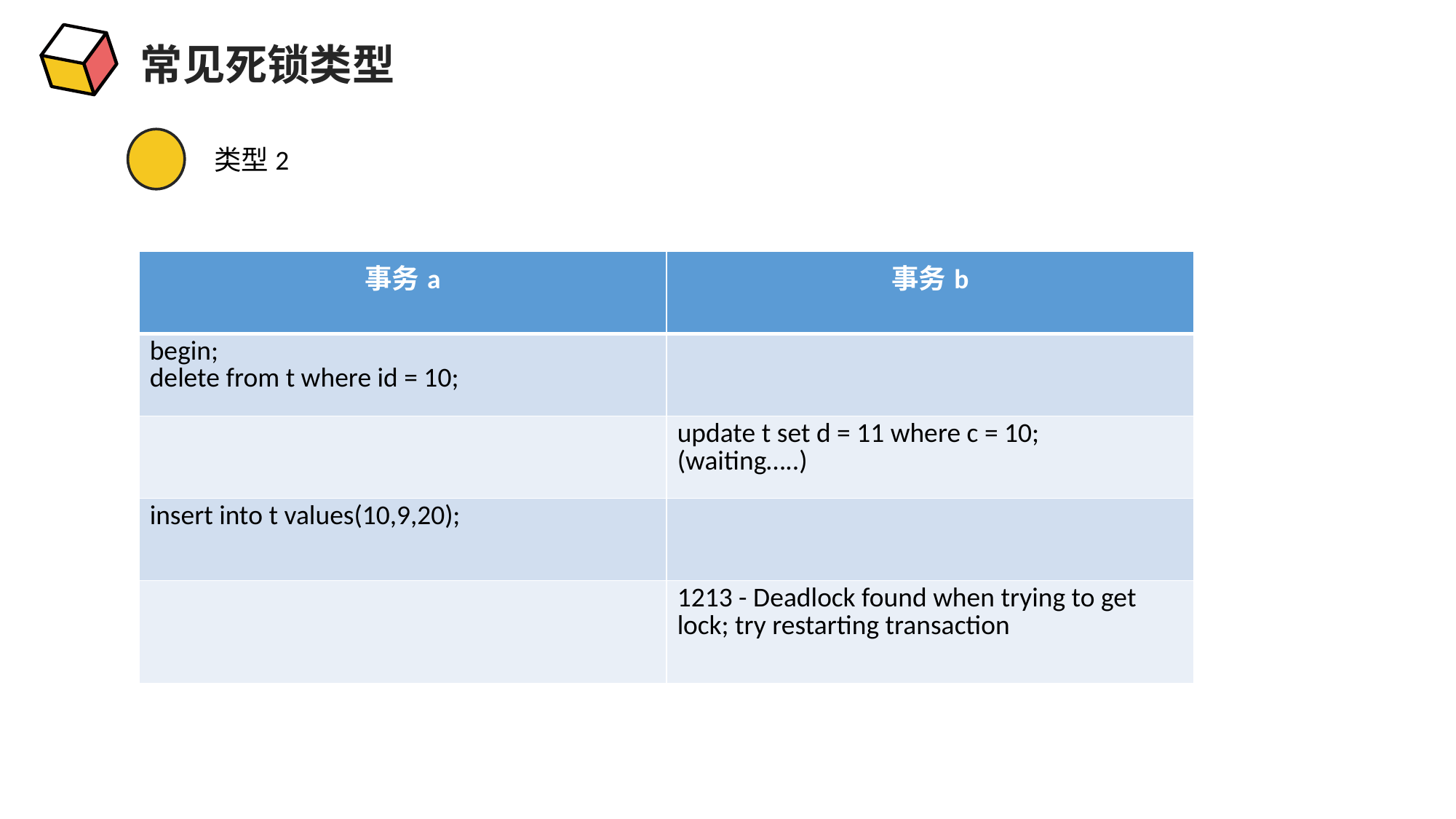

常见死锁类型

类型2
| 事务a | 事务b |
| --- | --- |
| begin; delete from t where id = 10; |  |
|  | update t set d = 11 where c = 10; (waiting…..) |
| insert into t values(10,9,20); |  |
|  | 1213 - Deadlock found when trying to get lock; try restarting transaction |